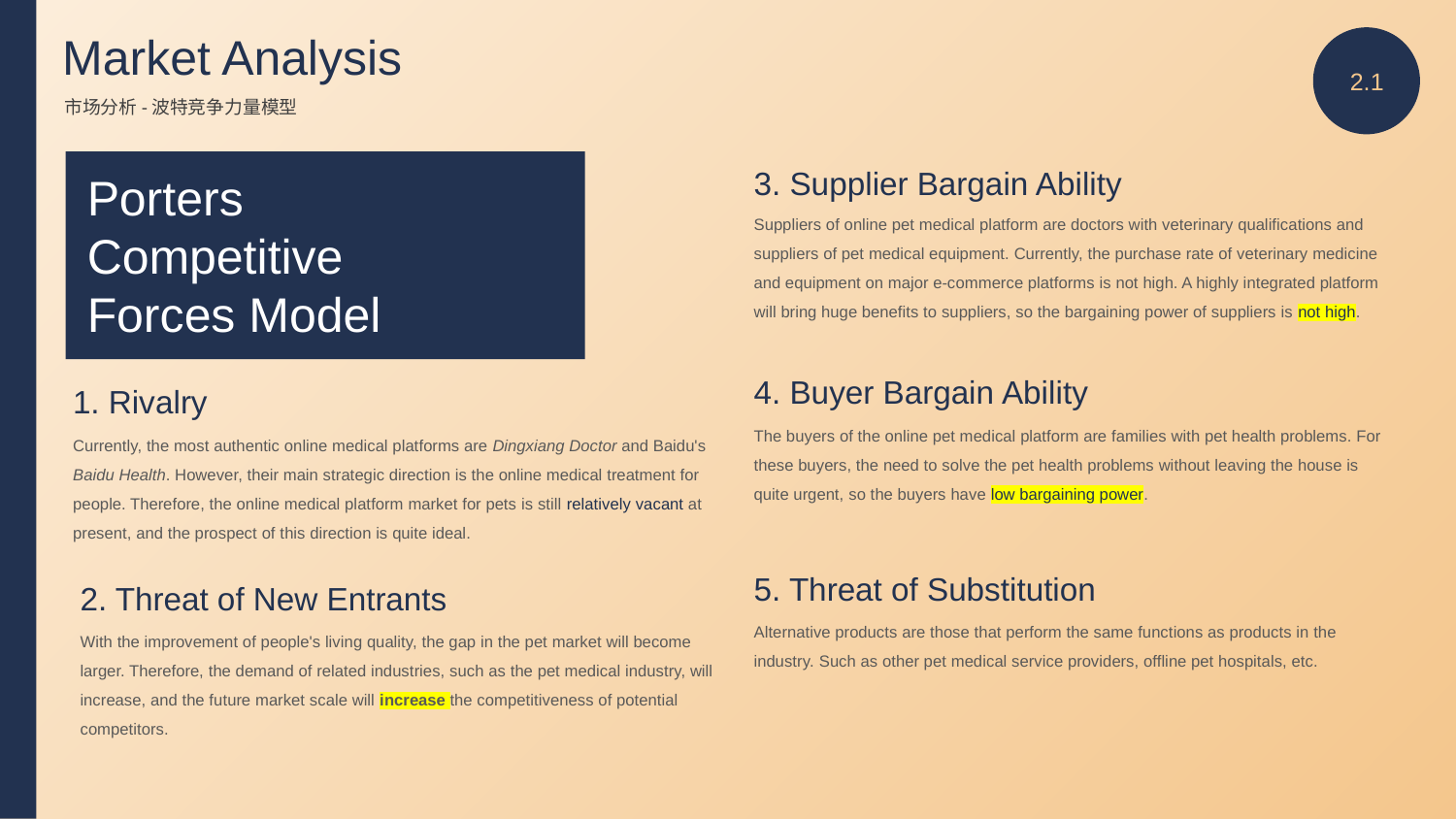

Market Analysis

2.1
市场分析-波特竞争力量模型

3. Supplier Bargain Ability
Porters
Competitive
Forces Model
Suppliers of online pet medical platform are doctors with veterinary qualifications and suppliers of pet medical equipment. Currently, the purchase rate of veterinary medicine and equipment on major e-commerce platforms is not high. A highly integrated platform will bring huge benefits to suppliers, so the bargaining power of suppliers is not high.
4. Buyer Bargain Ability
1. Rivalry
The buyers of the online pet medical platform are families with pet health problems. For these buyers, the need to solve the pet health problems without leaving the house is quite urgent, so the buyers have low bargaining power.
Currently, the most authentic online medical platforms are Dingxiang Doctor and Baidu's Baidu Health. However, their main strategic direction is the online medical treatment for people. Therefore, the online medical platform market for pets is still relatively vacant at present, and the prospect of this direction is quite ideal.
5. Threat of Substitution
2. Threat of New Entrants
Alternative products are those that perform the same functions as products in the industry. Such as other pet medical service providers, offline pet hospitals, etc.

With the improvement of people's living quality, the gap in the pet market will become larger. Therefore, the demand of related industries, such as the pet medical industry, will increase, and the future market scale will increase the competitiveness of potential competitors.